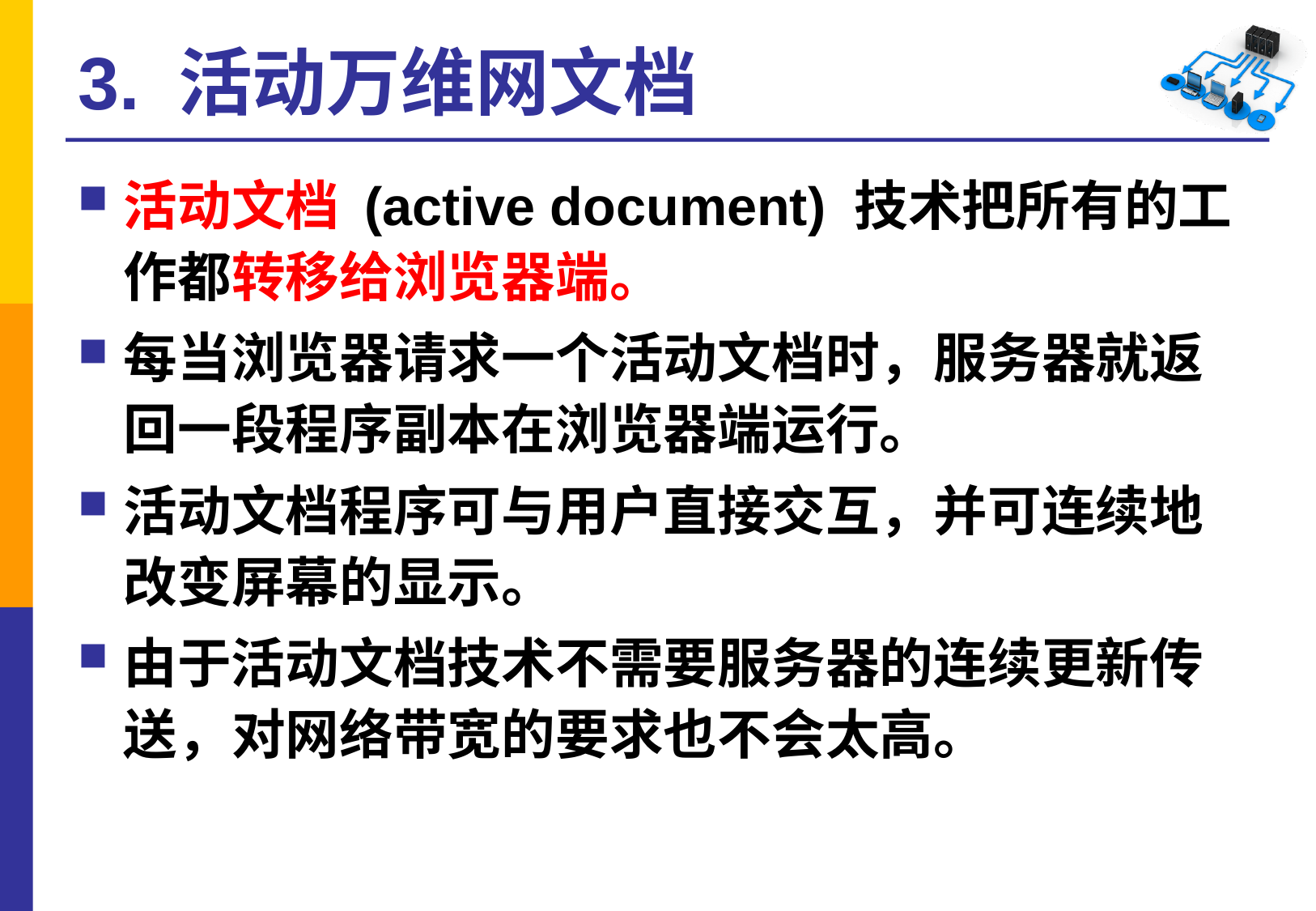

# 3. 活动万维网文档
活动文档 (active document) 技术把所有的工作都转移给浏览器端。
每当浏览器请求一个活动文档时，服务器就返回一段程序副本在浏览器端运行。
活动文档程序可与用户直接交互，并可连续地改变屏幕的显示。
由于活动文档技术不需要服务器的连续更新传送，对网络带宽的要求也不会太高。